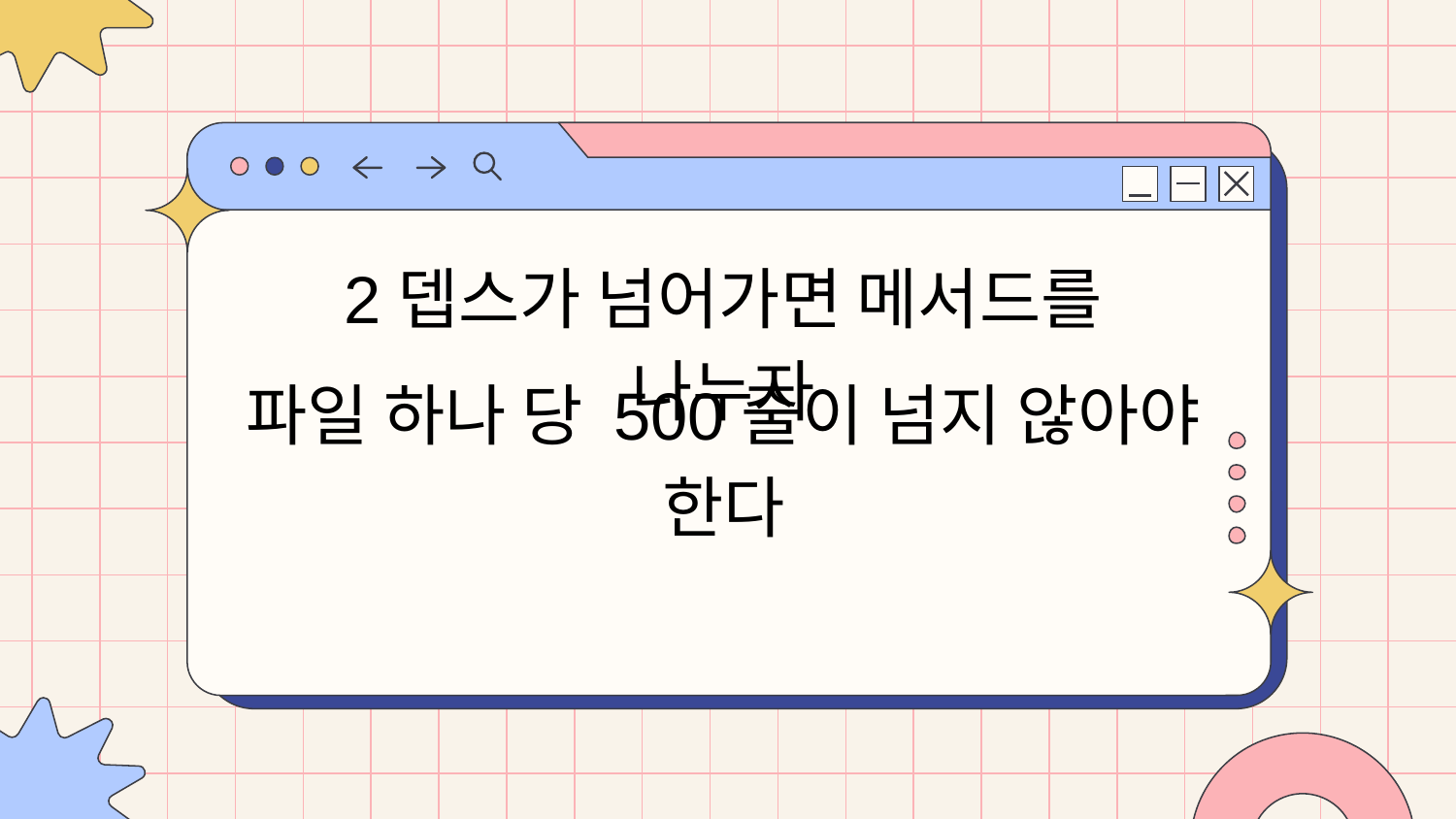

2뎁스가 넘어가면 메서드를 나누자
파일 하나 당 500줄이 넘지 않아야 한다